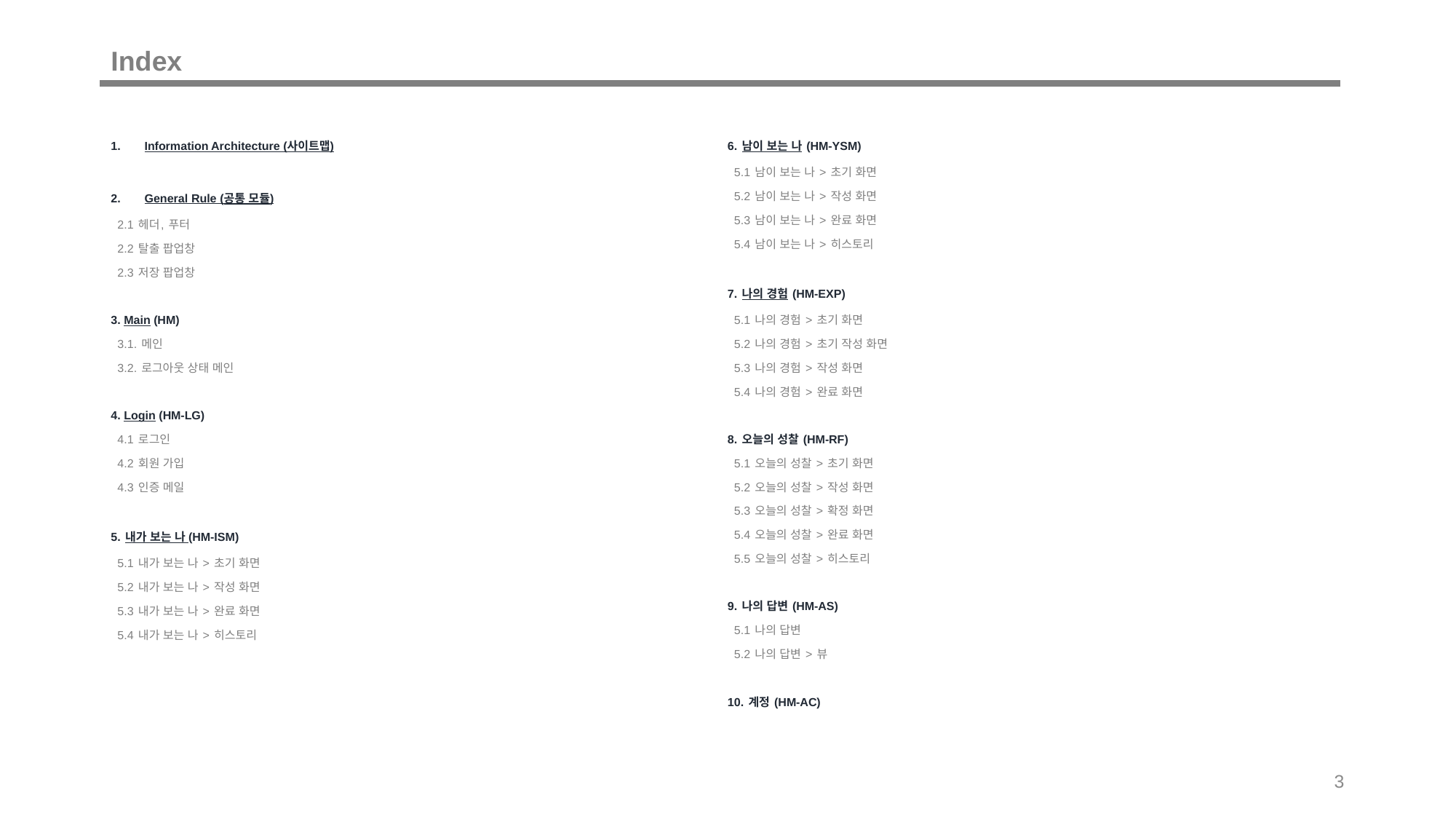

# Index
Information Architecture (사이트맵)

General Rule (공통 모듈)
  2.1 헤더, 푸터
  2.2 탈출 팝업창
  2.3 저장 팝업창

3. Main (HM)
  3.1. 메인
  3.2. 로그아웃 상태 메인

4. Login (HM-LG)
  4.1 로그인
  4.2 회원 가입
  4.3 인증 메일

5. 내가 보는 나 (HM-ISM)
  5.1 내가 보는 나 > 초기 화면
  5.2 내가 보는 나 > 작성 화면
  5.3 내가 보는 나 > 완료 화면
  5.4 내가 보는 나 > 히스토리

6. 남이 보는 나 (HM-YSM)
  5.1 남이 보는 나 > 초기 화면
  5.2 남이 보는 나 > 작성 화면
  5.3 남이 보는 나 > 완료 화면
  5.4 남이 보는 나 > 히스토리

7. 나의 경험 (HM-EXP)
  5.1 나의 경험 > 초기 화면
  5.2 나의 경험 > 초기 작성 화면
  5.3 나의 경험 > 작성 화면
  5.4 나의 경험 > 완료 화면

8. 오늘의 성찰 (HM-RF)
  5.1 오늘의 성찰 > 초기 화면
  5.2 오늘의 성찰 > 작성 화면
  5.3 오늘의 성찰 > 확정 화면
  5.4 오늘의 성찰 > 완료 화면
  5.5 오늘의 성찰 > 히스토리

9. 나의 답변 (HM-AS)
  5.1 나의 답변
  5.2 나의 답변 > 뷰

10. 계정 (HM-AC)

3